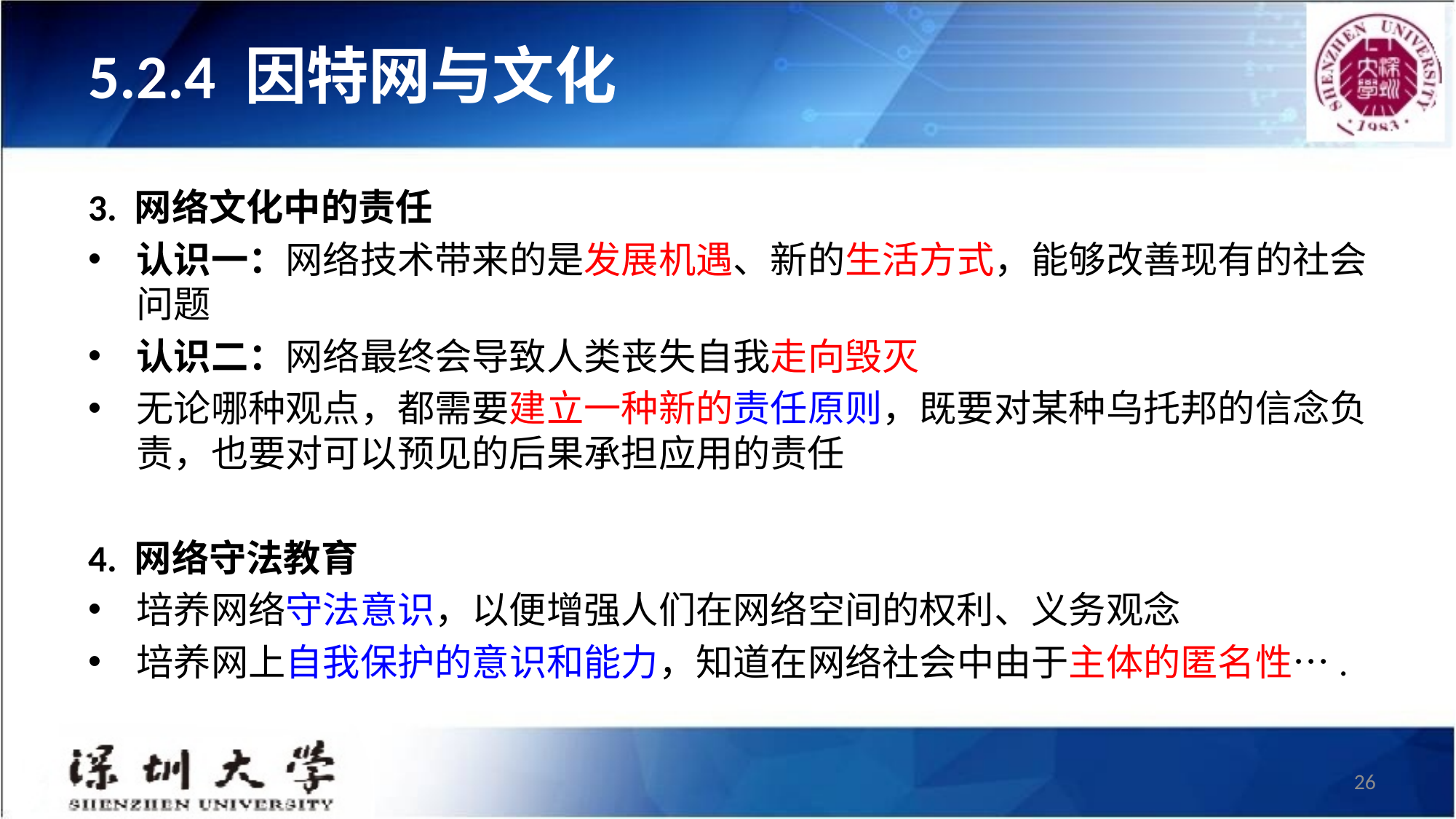

# 5.2.4 因特网与文化
3. 网络文化中的责任
认识一：网络技术带来的是发展机遇、新的生活方式，能够改善现有的社会问题
认识二：网络最终会导致人类丧失自我走向毁灭
无论哪种观点，都需要建立一种新的责任原则，既要对某种乌托邦的信念负责，也要对可以预见的后果承担应用的责任

4. 网络守法教育
培养网络守法意识，以便增强人们在网络空间的权利、义务观念
培养网上自我保护的意识和能力，知道在网络社会中由于主体的匿名性….

26